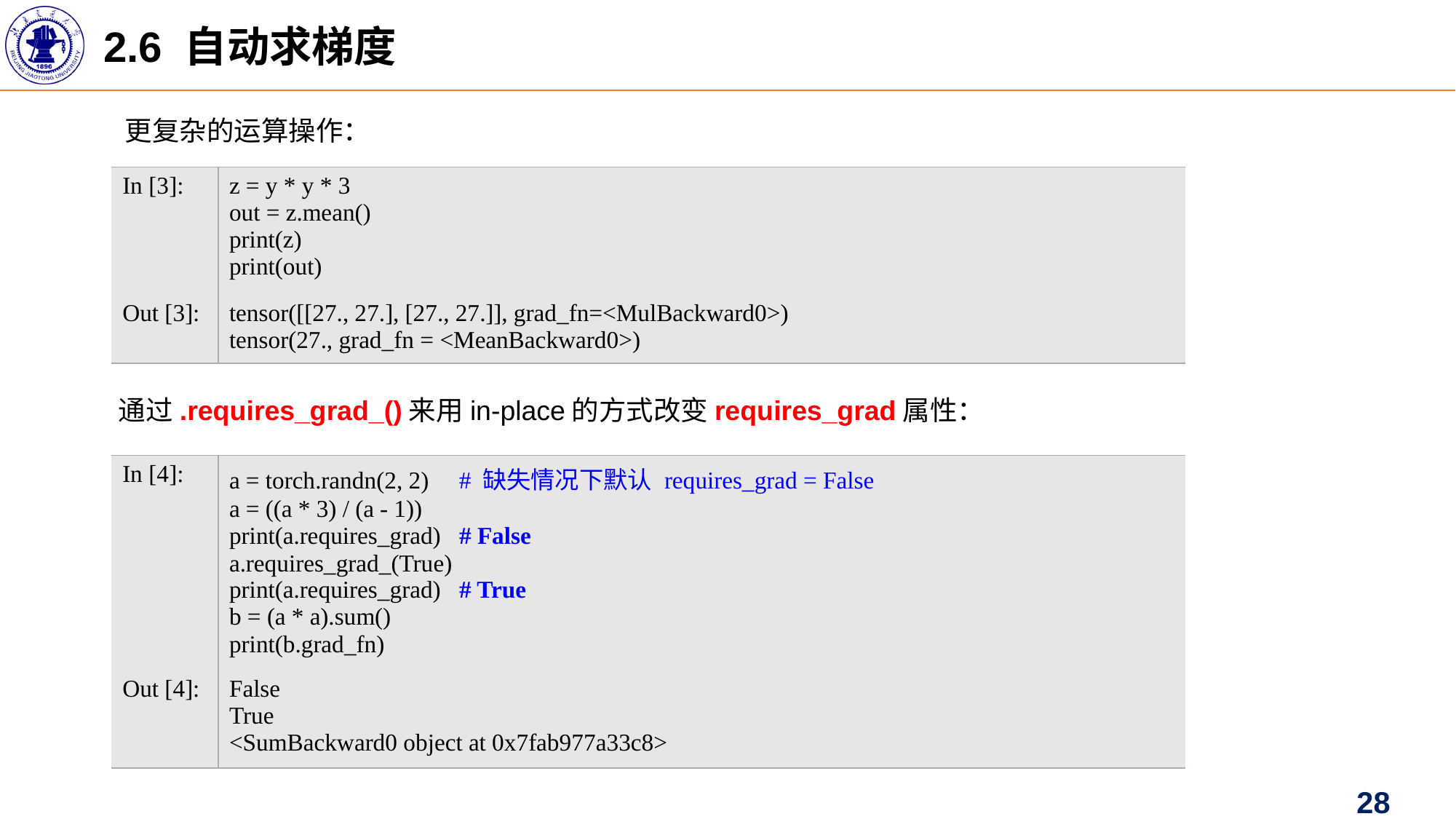

2.6 自动求梯度
更复杂的运算操作：
| In [3]: | z = y \* y \* 3 out = z.mean() print(z) print(out) |
| --- | --- |
| Out [3]: | tensor([[27., 27.], [27., 27.]], grad\_fn=<MulBackward0>) tensor(27., grad\_fn = <MeanBackward0>) |
通过.requires_grad_()来用in-place的方式改变requires_grad属性：
| In [4]: | a = torch.randn(2, 2) # 缺失情况下默认 requires\_grad = False a = ((a \* 3) / (a - 1)) print(a.requires\_grad) # False a.requires\_grad\_(True) print(a.requires\_grad) # True b = (a \* a).sum() print(b.grad\_fn) |
| --- | --- |
| Out [4]: | False True <SumBackward0 object at 0x7fab977a33c8> |